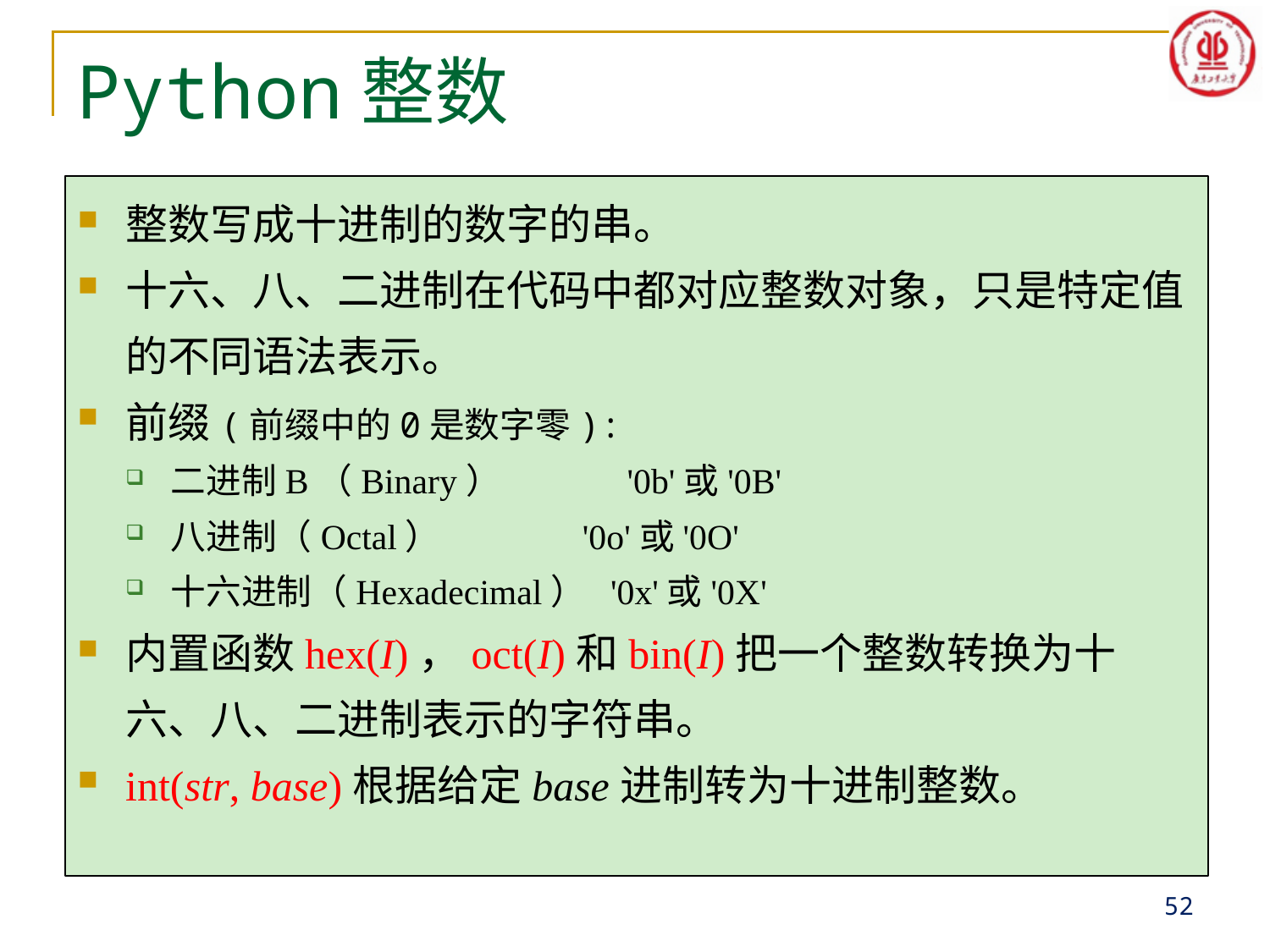

# Python整数
整数写成十进制的数字的串。
十六、八、二进制在代码中都对应整数对象，只是特定值的不同语法表示。
前缀(前缀中的0是数字零):
二进制B（Binary）               '0b'或'0B'
八进制（Octal）                 '0o'或'0O'
十六进制（Hexadecimal）  '0x'或'0X'
内置函数hex(I)，oct(I)和bin(I)把一个整数转换为十六、八、二进制表示的字符串。
int(str, base)根据给定base进制转为十进制整数。
52